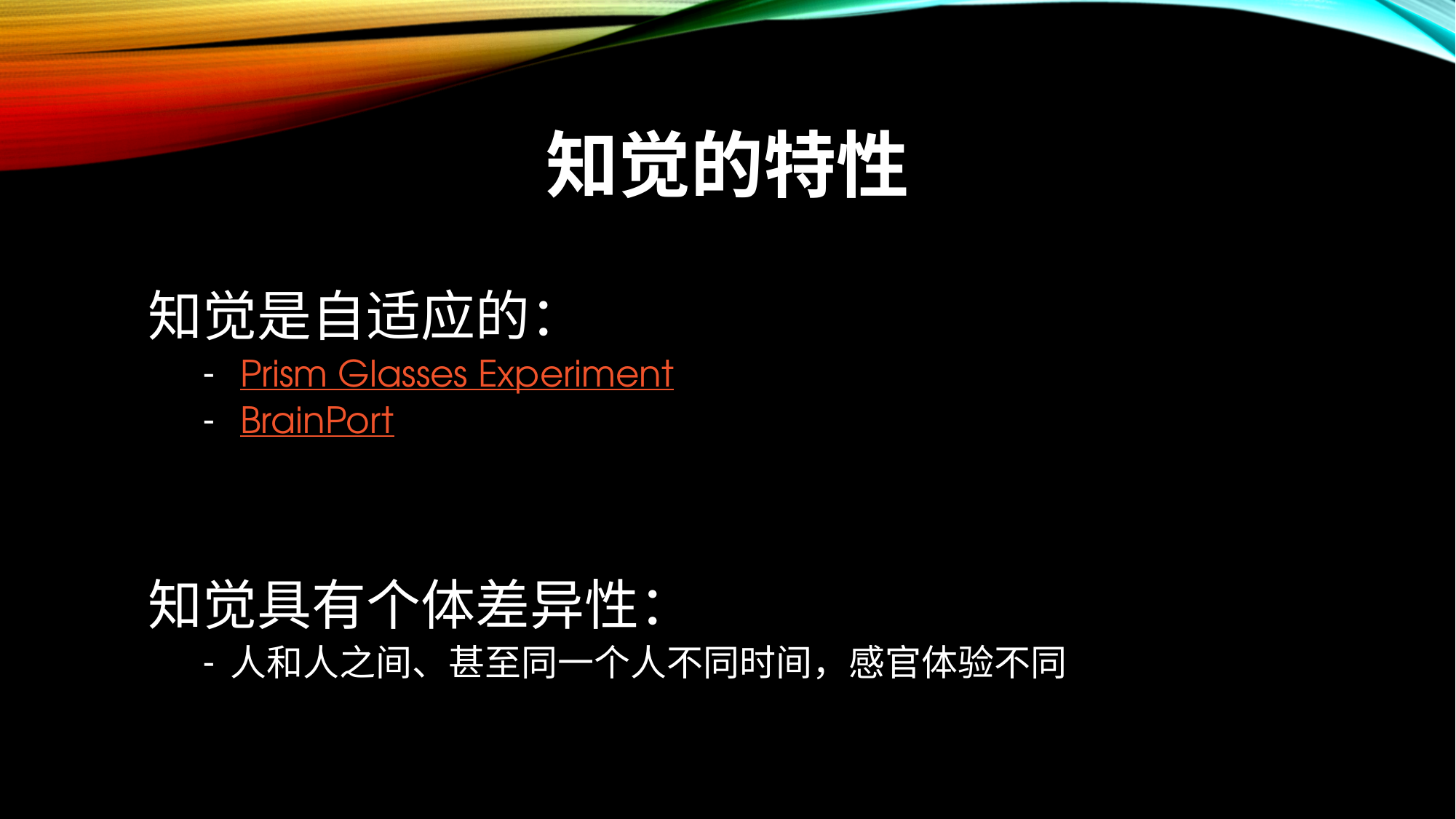

# 知觉的特性
知觉是自适应的：
 Prism Glasses Experiment
 BrainPort

知觉具有个体差异性：
人和人之间、甚至同一个人不同时间，感官体验不同